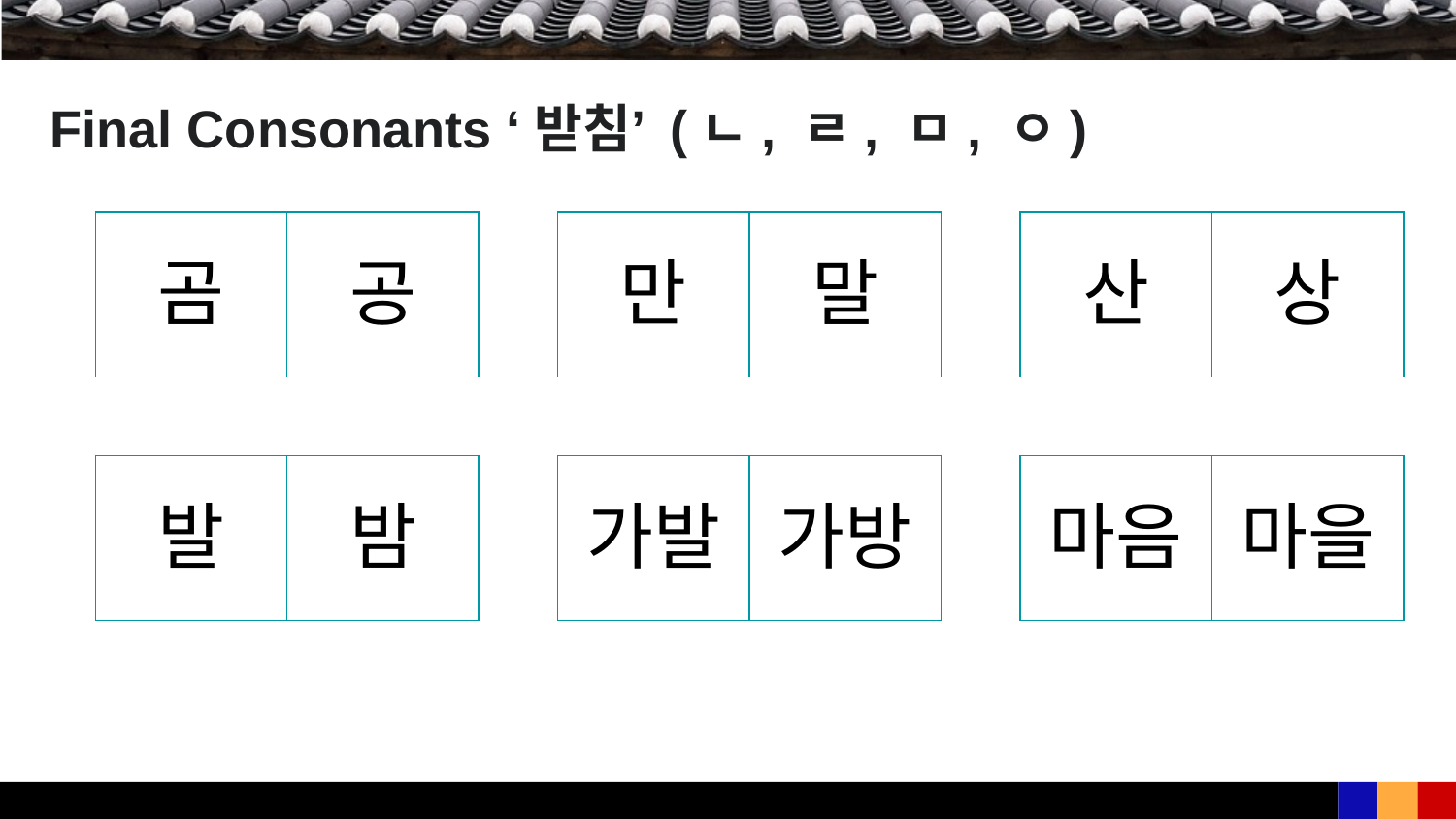

# Final Consonants ‘받침’ (ㄴ, ㄹ, ㅁ, ㅇ)

| 곰 | 공 |
| --- | --- |
| 만 | 말 |
| --- | --- |
| 산 | 상 |
| --- | --- |
| 발 | 밤 |
| --- | --- |
| 가발 | 가방 |
| --- | --- |
| 마음 | 마을 |
| --- | --- |